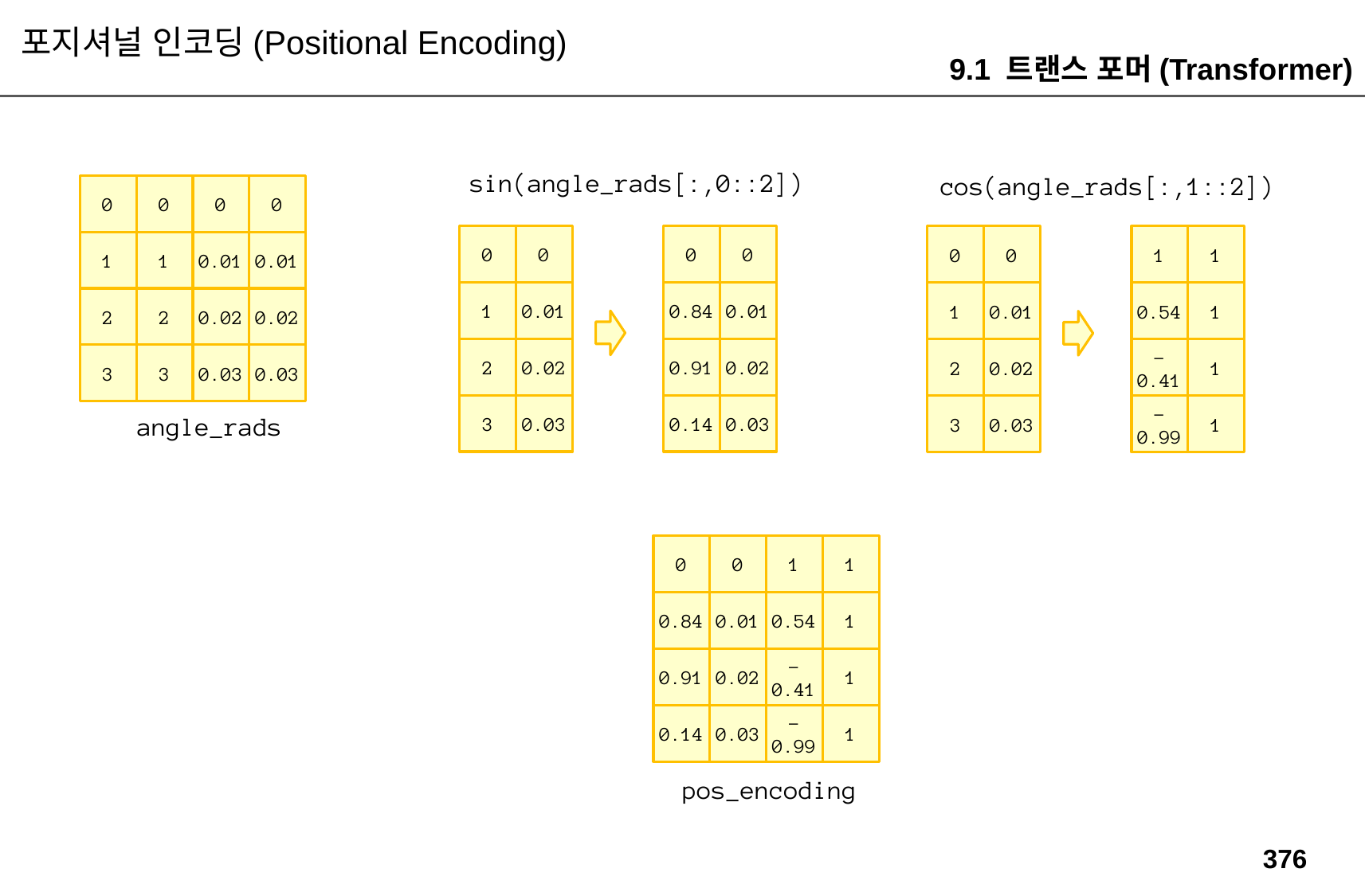

포지셔널 인코딩(Positional Encoding)
9.1 트랜스 포머(Transformer)
sin(angle_rads[:,0::2])
cos(angle_rads[:,1::2])
0
0
0
0
0
0
0
0
0
0
1
1
1
1
0.01
0.01
1
0.01
0.84
0.01
1
0.01
0.54
1
2
2
0.02
0.02

2
0.02
0.91
0.02
2
0.02
-0.41
1
3
3
0.03
0.03
3
0.03
0.14
0.03
3
0.03
-0.99
1
angle_rads
0
0
1
1
0.84
0.01
0.54
1
0.91
0.02
-0.41
1
0.14
0.03
-0.99
1
pos_encoding